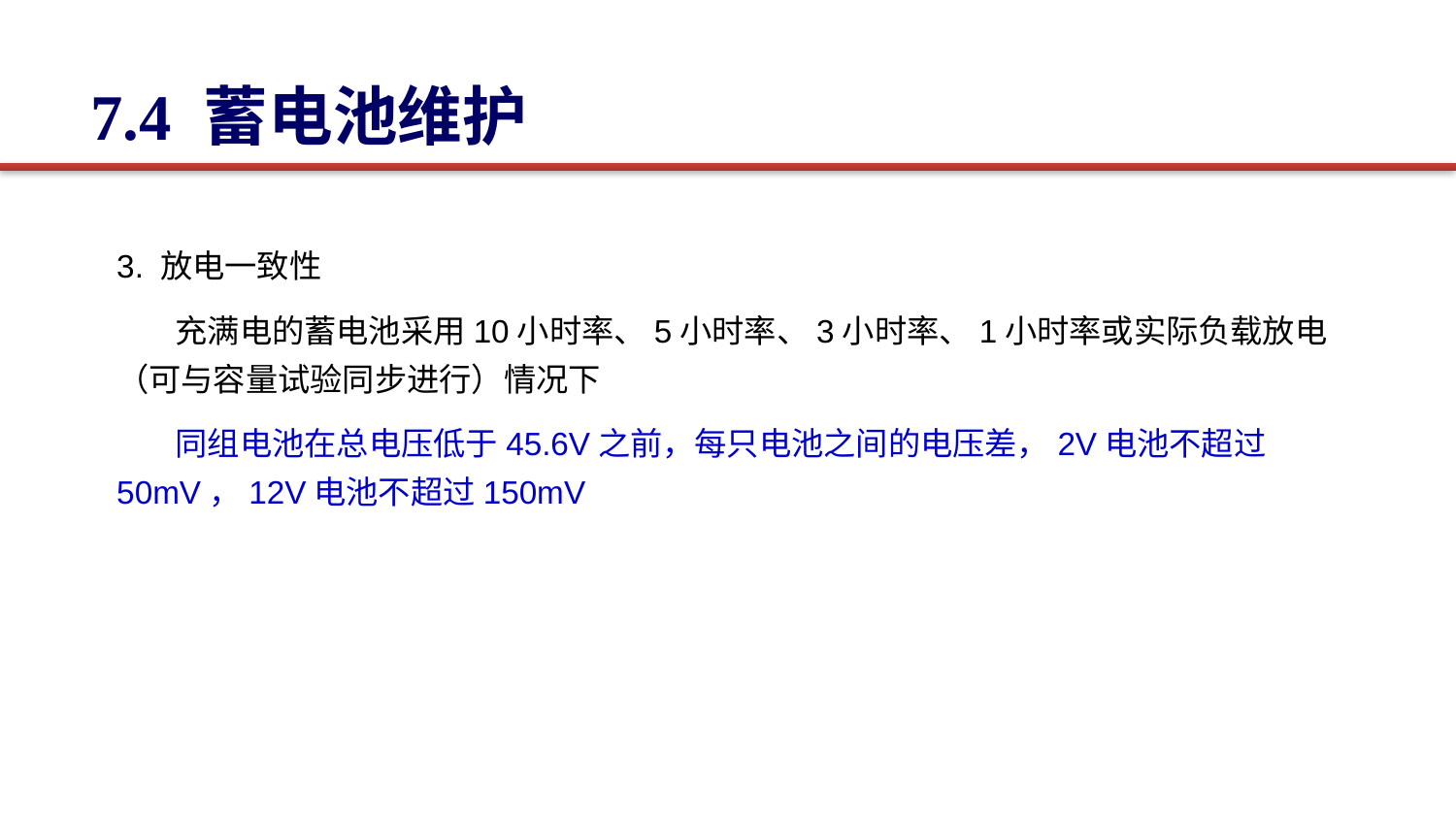

7.4 蓄电池维护

3. 放电一致性
       充满电的蓄电池采用10小时率、5小时率、3小时率、1小时率或实际负载放电（可与容量试验同步进行）情况下
       同组电池在总电压低于45.6V之前，每只电池之间的电压差，2V电池不超过50mV，12V电池不超过150mV